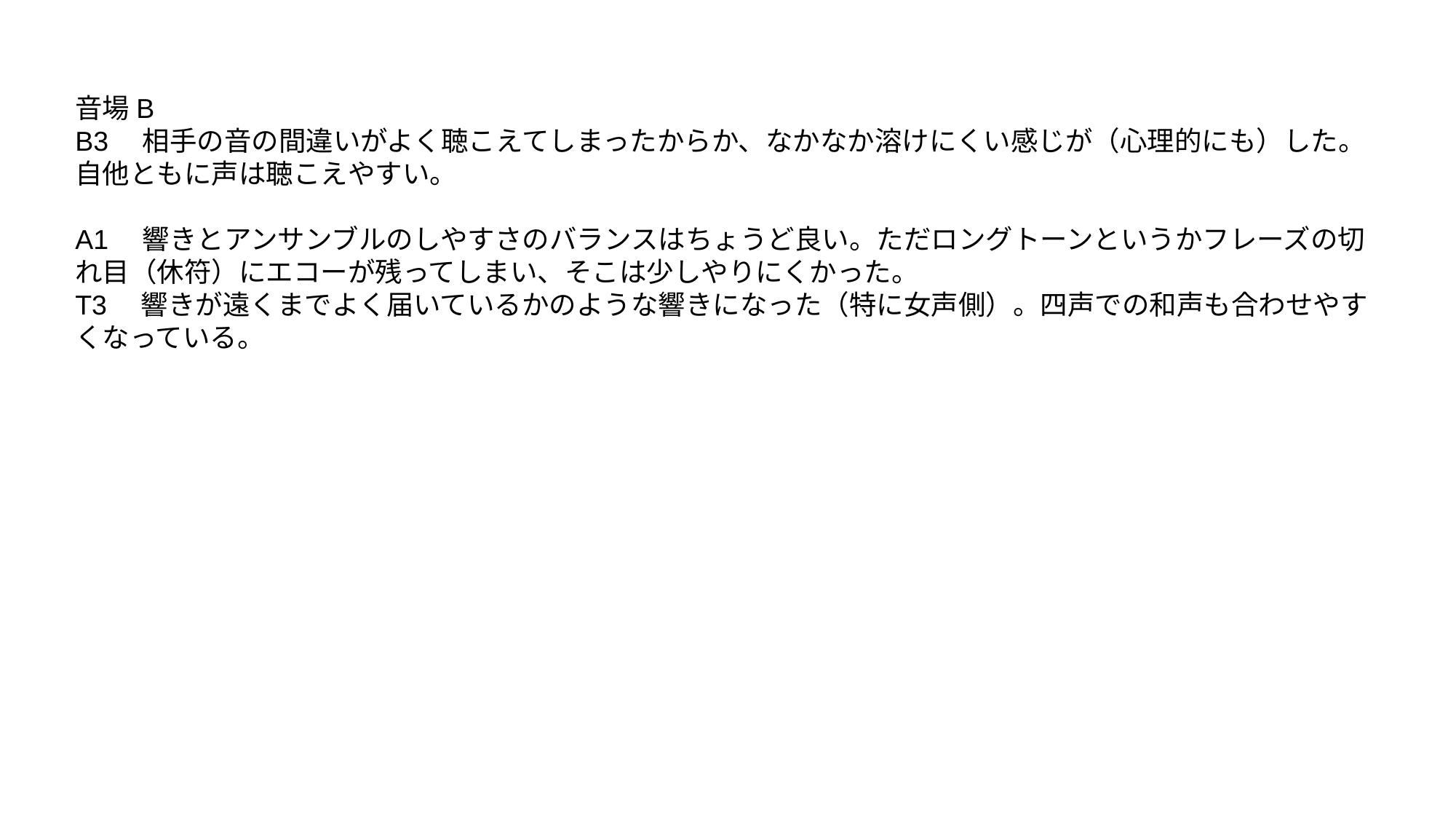

音場B
B3　相手の音の間違いがよく聴こえてしまったからか、なかなか溶けにくい感じが（心理的にも）した。自他ともに声は聴こえやすい。

A1　響きとアンサンブルのしやすさのバランスはちょうど良い。ただロングトーンというかフレーズの切れ目（休符）にエコーが残ってしまい、そこは少しやりにくかった。
T3　響きが遠くまでよく届いているかのような響きになった（特に女声側）。四声での和声も合わせやすくなっている。